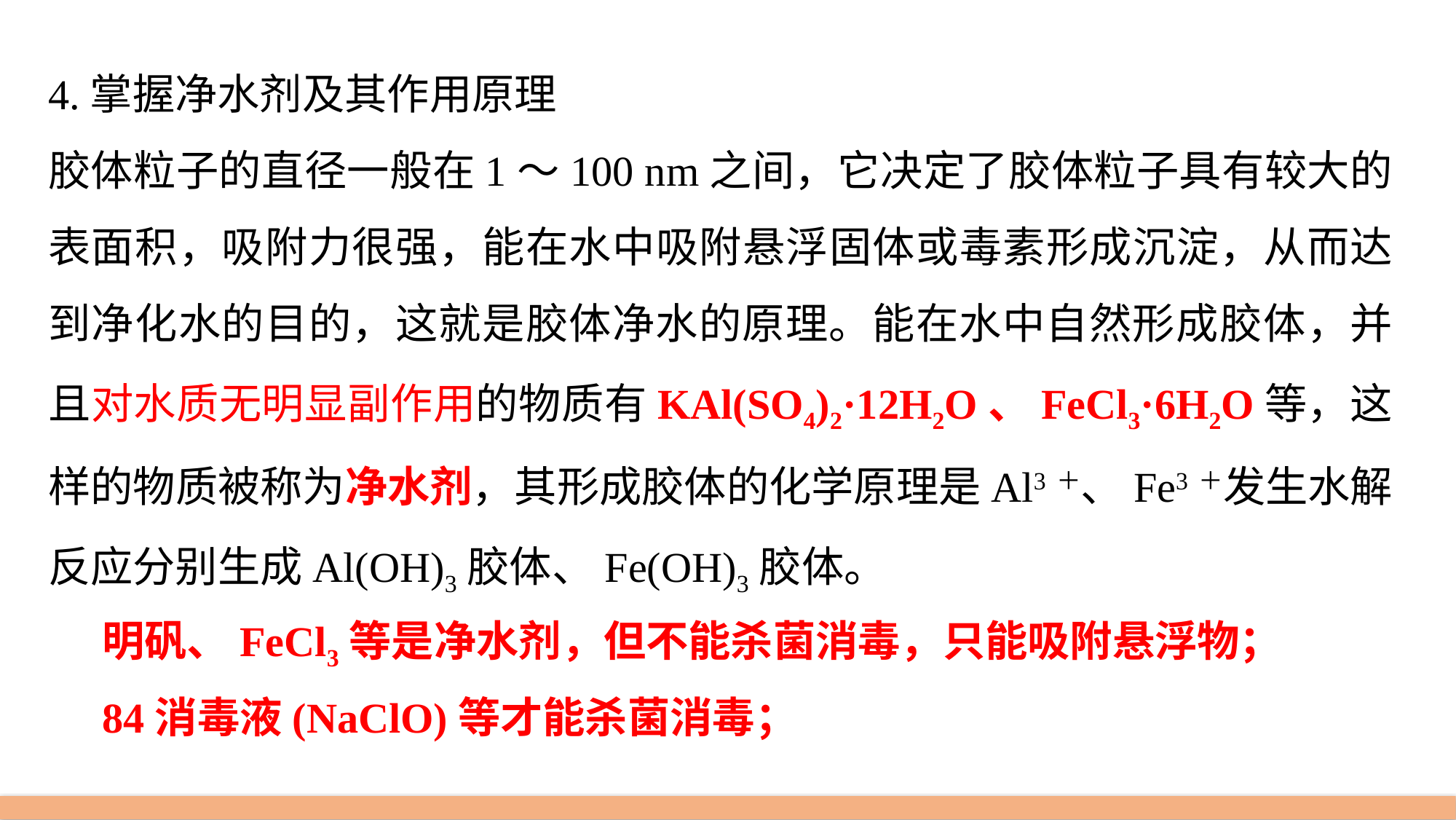

4.掌握净水剂及其作用原理
胶体粒子的直径一般在1～100 nm之间，它决定了胶体粒子具有较大的表面积，吸附力很强，能在水中吸附悬浮固体或毒素形成沉淀，从而达到净化水的目的，这就是胶体净水的原理。能在水中自然形成胶体，并且对水质无明显副作用的物质有KAl(SO4)2·12H2O、FeCl3·6H2O等，这样的物质被称为净水剂，其形成胶体的化学原理是Al3＋、Fe3＋发生水解反应分别生成Al(OH)3胶体、Fe(OH)3胶体。
明矾、FeCl3等是净水剂，但不能杀菌消毒，只能吸附悬浮物；
84消毒液(NaClO)等才能杀菌消毒；